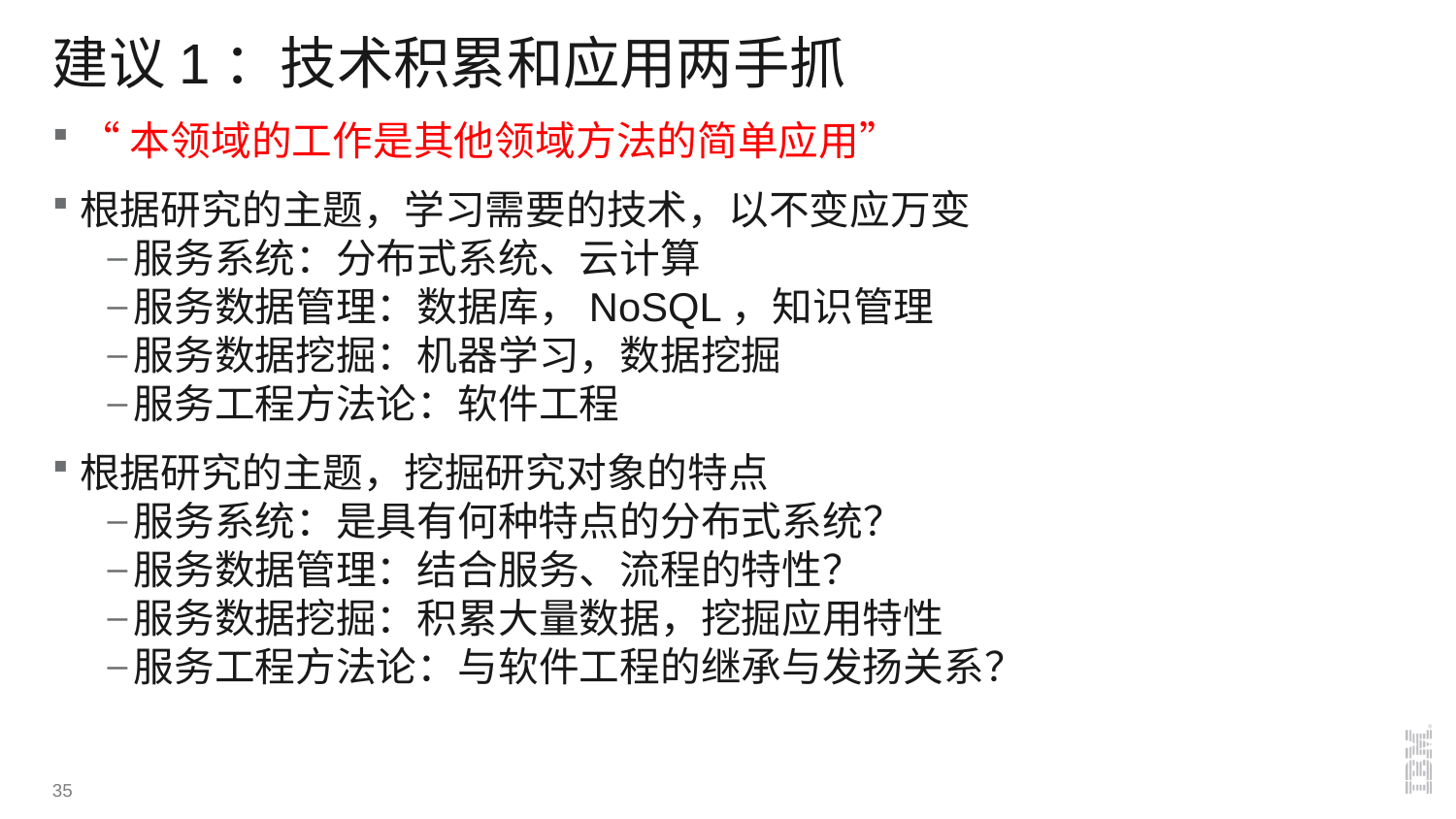

# 建议1：技术积累和应用两手抓
“本领域的工作是其他领域方法的简单应用”
根据研究的主题，学习需要的技术，以不变应万变
服务系统：分布式系统、云计算
服务数据管理：数据库，NoSQL，知识管理
服务数据挖掘：机器学习，数据挖掘
服务工程方法论：软件工程
根据研究的主题，挖掘研究对象的特点
服务系统：是具有何种特点的分布式系统？
服务数据管理：结合服务、流程的特性？
服务数据挖掘：积累大量数据，挖掘应用特性
服务工程方法论：与软件工程的继承与发扬关系？

35